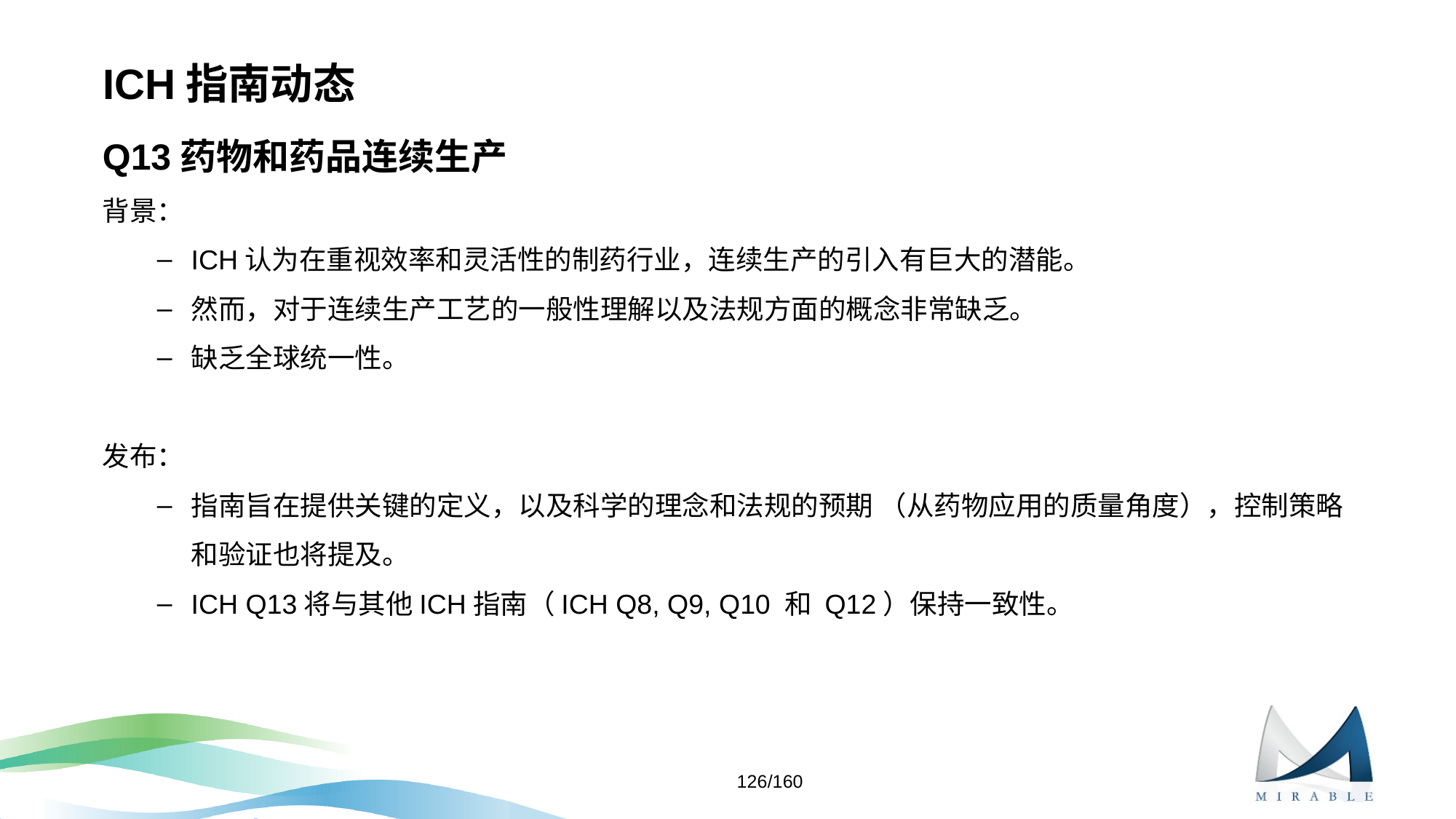

# ICH指南动态
Q13药物和药品连续生产
背景：
ICH认为在重视效率和灵活性的制药行业，连续生产的引入有巨大的潜能。
然而，对于连续生产工艺的一般性理解以及法规方面的概念非常缺乏。
缺乏全球统一性。

发布：
指南旨在提供关键的定义，以及科学的理念和法规的预期 （从药物应用的质量角度），控制策略和验证也将提及。
ICH Q13将与其他ICH指南（ICH Q8, Q9, Q10 和 Q12）保持一致性。

126/160